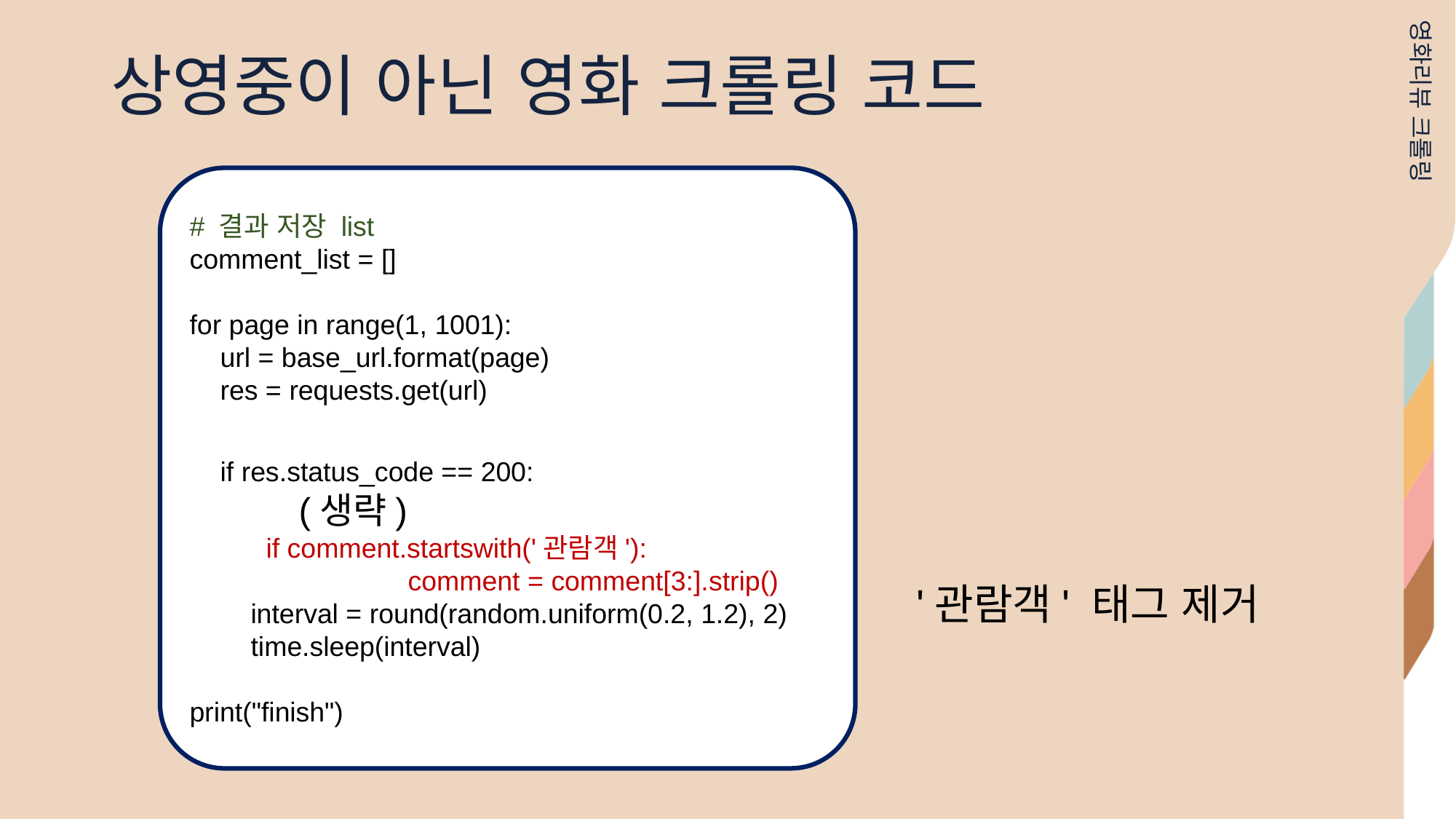

상영중이 아닌 영화 크롤링 코드
영화리뷰 크롤링
# 결과 저장 list
comment_list = []

for page in range(1, 1001):
    url = base_url.format(page)
    res = requests.get(url)

    if res.status_code == 200:
 	(생략)
          if comment.startswith('관람객'):
               	comment = comment[3:].strip()
        interval = round(random.uniform(0.2, 1.2), 2)
        time.sleep(interval)

print("finish")
'관람객' 태그 제거